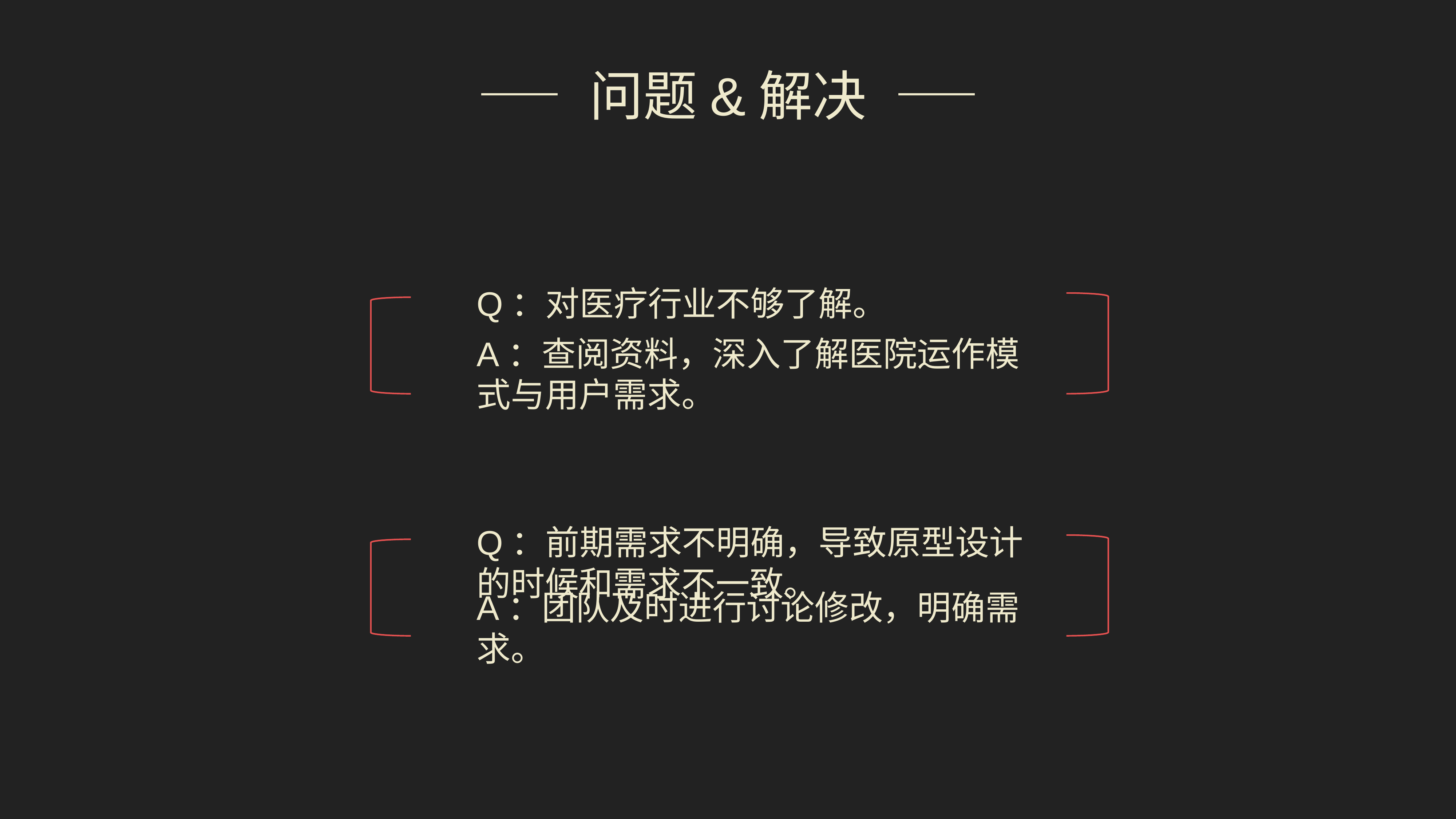

问题&解决

Q：对医疗行业不够了解。

A：查阅资料，深入了解医院运作模式与用户需求。
Q：前期需求不明确，导致原型设计的时候和需求不一致。

A：团队及时进行讨论修改，明确需求。